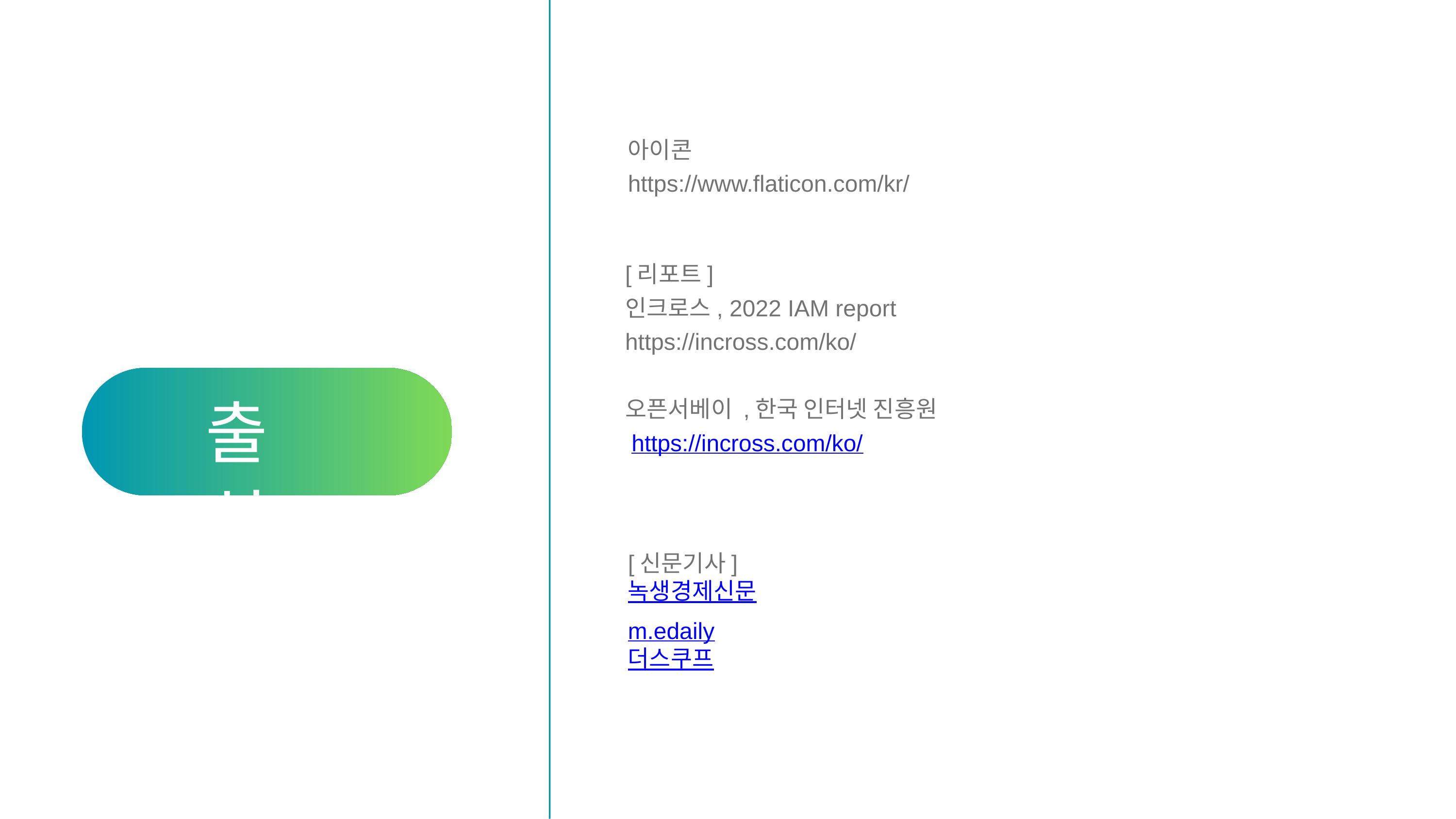

아이콘
https://www.flaticon.com/kr/
[리포트]
인크로스, 2022 IAM report
https://incross.com/ko/

오픈서베이 ,한국 인터넷 진흥원
 https://incross.com/ko/

출처
[신문기사]
녹생경제신문
m.edaily
더스쿠프